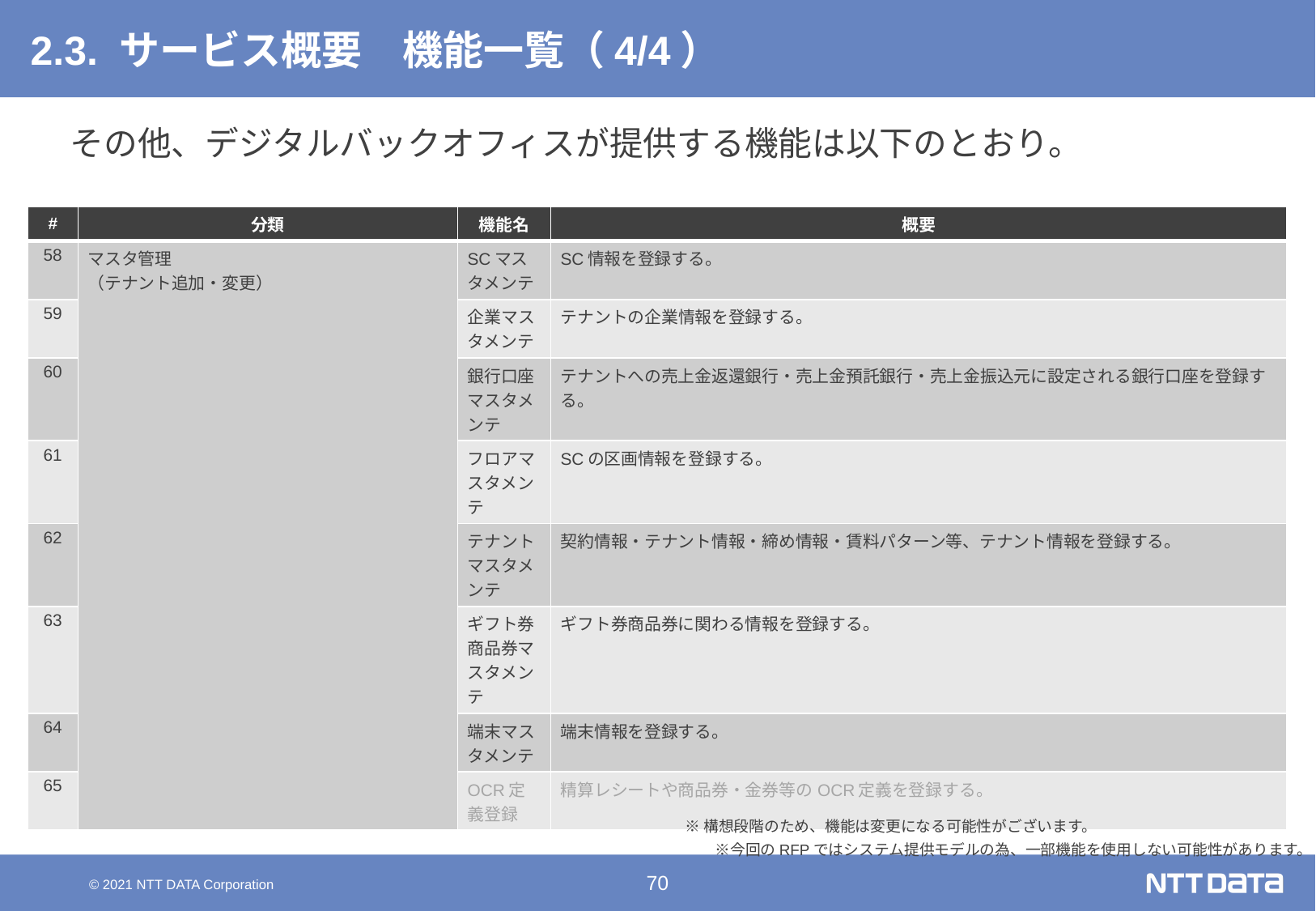

# 2.3. サービス概要　機能一覧（4/4）
その他、デジタルバックオフィスが提供する機能は以下のとおり。
| # | 分類 | 機能名 | 概要 |
| --- | --- | --- | --- |
| 58 | マスタ管理 （テナント追加・変更） | SCマスタメンテ | SC情報を登録する。 |
| 59 |  | 企業マスタメンテ | テナントの企業情報を登録する。 |
| 60 |  | 銀行口座マスタメンテ | テナントへの売上金返還銀行・売上金預託銀行・売上金振込元に設定される銀行口座を登録する。 |
| 61 |  | フロアマスタメンテ | SCの区画情報を登録する。 |
| 62 |  | テナントマスタメンテ | 契約情報・テナント情報・締め情報・賃料パターン等、テナント情報を登録する。 |
| 63 |  | ギフト券商品券マスタメンテ | ギフト券商品券に関わる情報を登録する。 |
| 64 |  | 端末マスタメンテ | 端末情報を登録する。 |
| 65 |  | OCR定義登録 | 精算レシートや商品券・金券等のOCR定義を登録する。 |
※構想段階のため、機能は変更になる可能性がございます。　　　　　　　　　　　　　　　　※今回のRFPではシステム提供モデルの為、一部機能を使用しない可能性があります。